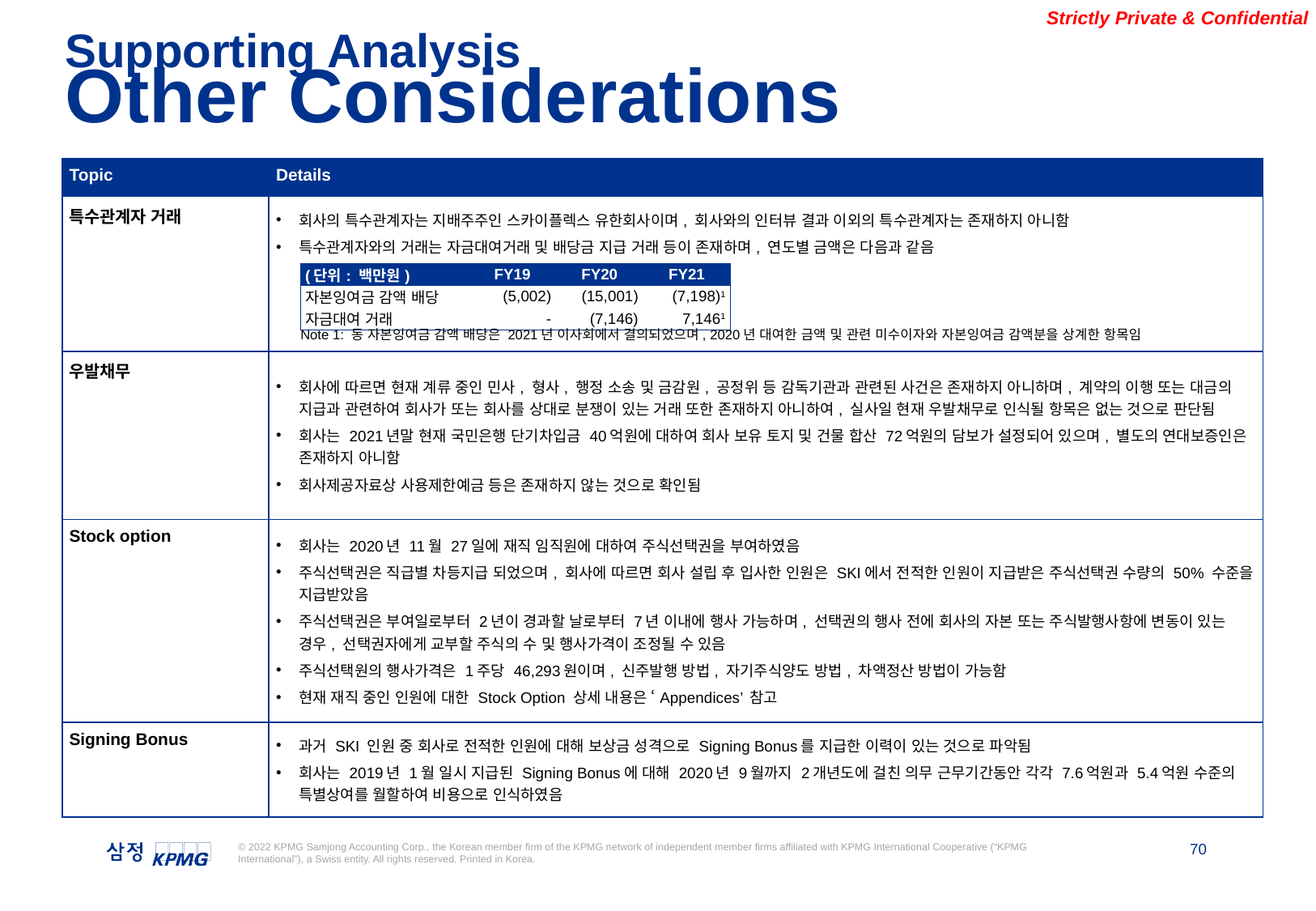

Supporting Analysis
Other Considerations
| Topic | Details |
| --- | --- |
| 특수관계자 거래 | 회사의 특수관계자는 지배주주인 스카이플렉스 유한회사이며, 회사와의 인터뷰 결과 이외의 특수관계자는 존재하지 아니함 특수관계자와의 거래는 자금대여거래 및 배당금 지급 거래 등이 존재하며, 연도별 금액은 다음과 같음 |
| 우발채무 | 회사에 따르면 현재 계류 중인 민사, 형사, 행정 소송 및 금감원, 공정위 등 감독기관과 관련된 사건은 존재하지 아니하며, 계약의 이행 또는 대금의 지급과 관련하여 회사가 또는 회사를 상대로 분쟁이 있는 거래 또한 존재하지 아니하여, 실사일 현재 우발채무로 인식될 항목은 없는 것으로 판단됨 회사는 2021년말 현재 국민은행 단기차입금 40억원에 대하여 회사 보유 토지 및 건물 합산 72억원의 담보가 설정되어 있으며, 별도의 연대보증인은 존재하지 아니함 회사제공자료상 사용제한예금 등은 존재하지 않는 것으로 확인됨 |
| Stock option | 회사는 2020년 11월 27일에 재직 임직원에 대하여 주식선택권을 부여하였음 주식선택권은 직급별 차등지급 되었으며, 회사에 따르면 회사 설립 후 입사한 인원은 SKI에서 전적한 인원이 지급받은 주식선택권 수량의 50% 수준을 지급받았음 주식선택권은 부여일로부터 2년이 경과할 날로부터 7년 이내에 행사 가능하며, 선택권의 행사 전에 회사의 자본 또는 주식발행사항에 변동이 있는 경우, 선택권자에게 교부할 주식의 수 및 행사가격이 조정될 수 있음 주식선택원의 행사가격은 1주당 46,293원이며, 신주발행 방법, 자기주식양도 방법, 차액정산 방법이 가능함 현재 재직 중인 인원에 대한 Stock Option 상세 내용은 ‘Appendices’ 참고 |
| Signing Bonus | 과거 SKI 인원 중 회사로 전적한 인원에 대해 보상금 성격으로 Signing Bonus를 지급한 이력이 있는 것으로 파악됨 회사는 2019년 1월 일시 지급된 Signing Bonus에 대해 2020년 9월까지 2개년도에 걸친 의무 근무기간동안 각각 7.6억원과 5.4억원 수준의 특별상여를 월할하여 비용으로 인식하였음 |
| (단위: 백만원) | FY19 | FY20 | FY21 |
| --- | --- | --- | --- |
| 자본잉여금 감액 배당 | (5,002) | (15,001) | (7,198)1 |
| 자금대여 거래 | - | (7,146) | 7,1461 |
Note 1: 동 자본잉여금 감액 배당은 2021년 이사회에서 결의되었으며, 2020년 대여한 금액 및 관련 미수이자와 자본잉여금 감액분을 상계한 항목임